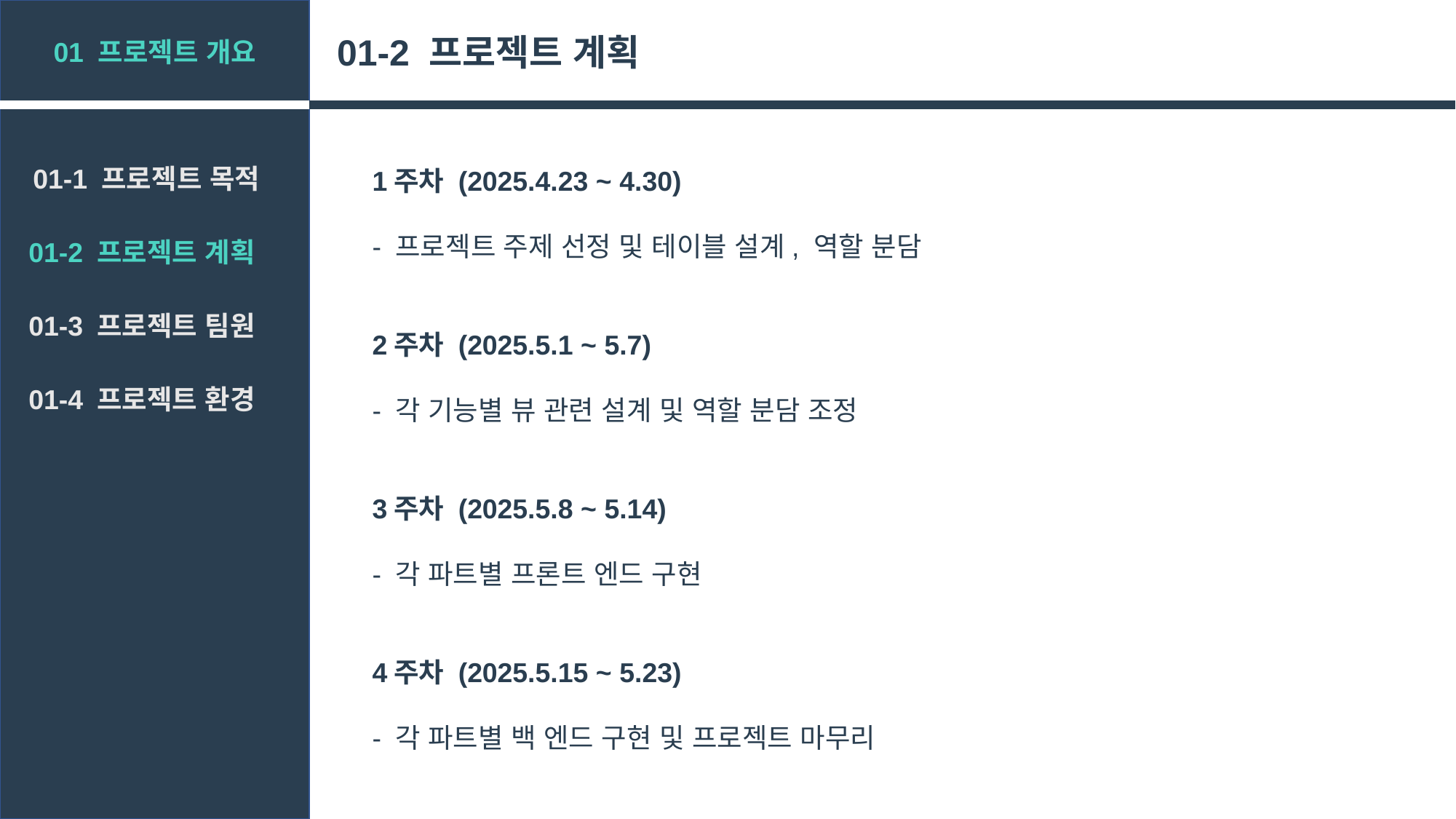

01-2 프로젝트 계획
01 프로젝트 개요
01-1 프로젝트 목적
1주차 (2025.4.23 ~ 4.30)

- 프로젝트 주제 선정 및 테이블 설계, 역할 분담

2주차 (2025.5.1 ~ 5.7)

- 각 기능별 뷰 관련 설계 및 역할 분담 조정

3주차 (2025.5.8 ~ 5.14)

- 각 파트별 프론트 엔드 구현

4주차 (2025.5.15 ~ 5.23)

- 각 파트별 백 엔드 구현 및 프로젝트 마무리
01-2 프로젝트 계획
01-3 프로젝트 팀원
01-4 프로젝트 환경